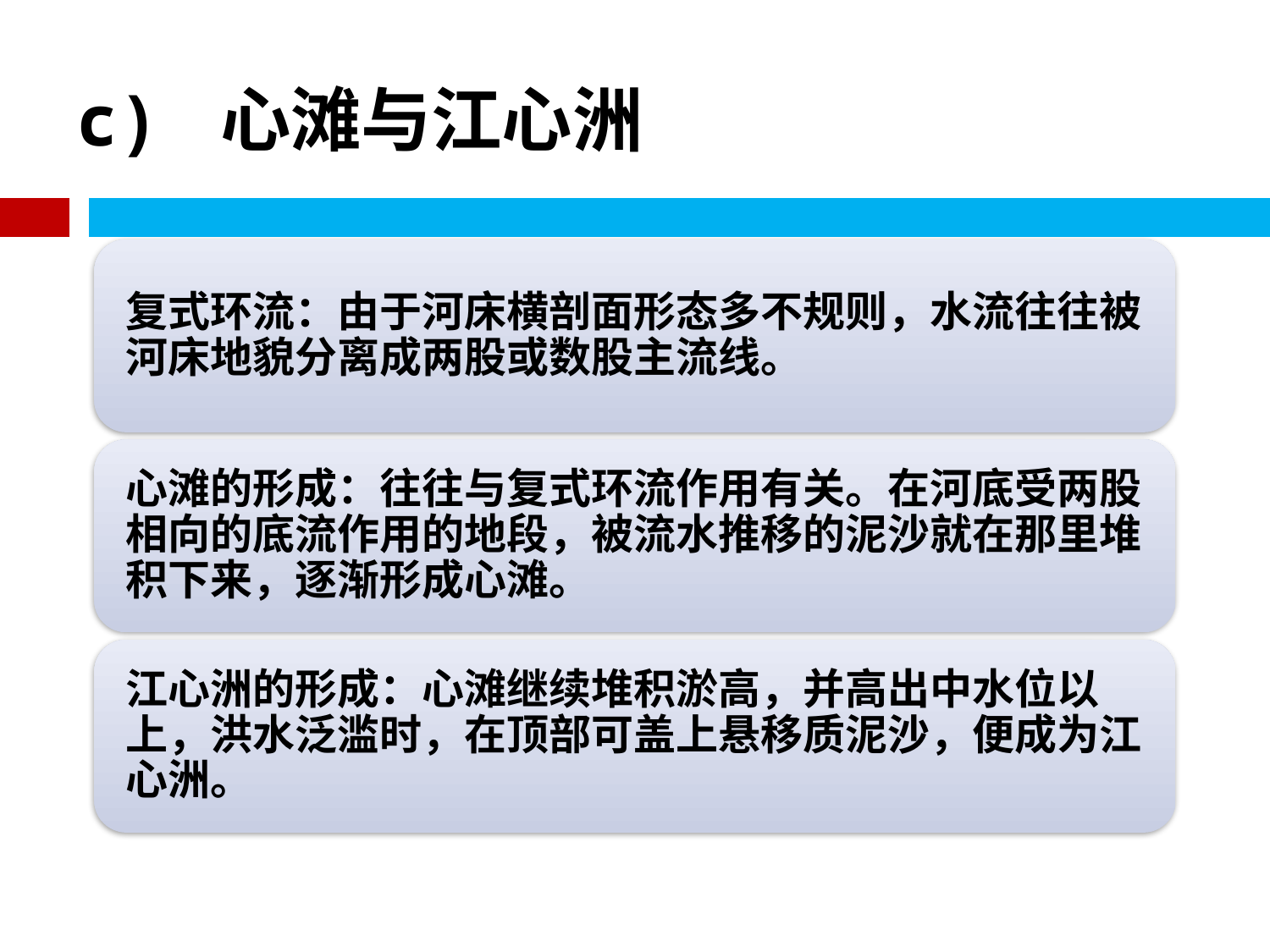

# c) 心滩与江心洲
复式环流：由于河床横剖面形态多不规则，水流往往被河床地貌分离成两股或数股主流线。
心滩的形成：往往与复式环流作用有关。在河底受两股相向的底流作用的地段，被流水推移的泥沙就在那里堆积下来，逐渐形成心滩。
江心洲的形成：心滩继续堆积淤高，并高出中水位以上，洪水泛滥时，在顶部可盖上悬移质泥沙，便成为江心洲。